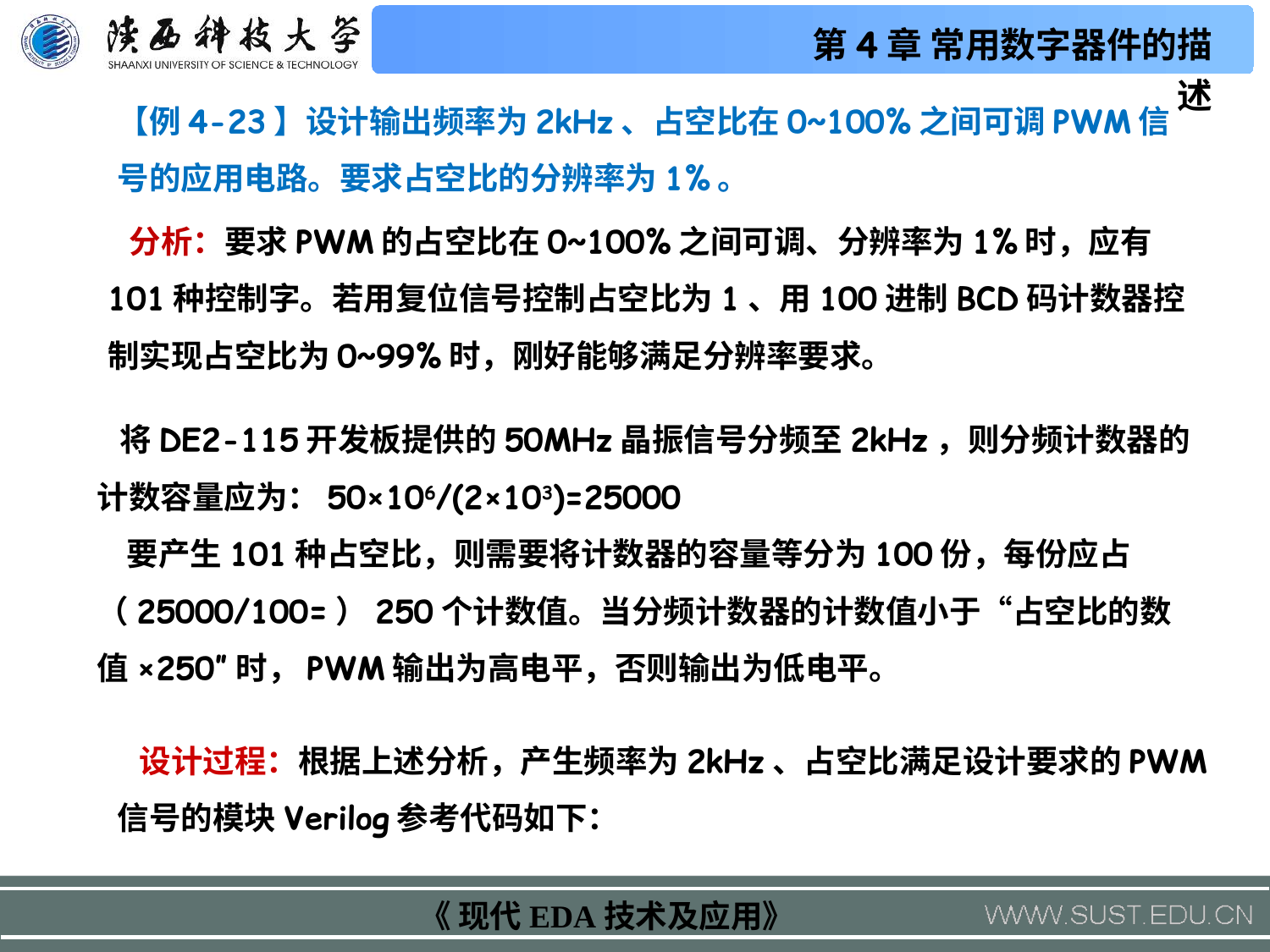

【例4-23】设计输出频率为2kHz、占空比在0~100%之间可调PWM信号的应用电路。要求占空比的分辨率为1%。
  分析：要求PWM的占空比在0~100%之间可调、分辨率为1%时，应有101种控制字。若用复位信号控制占空比为1、用100进制BCD码计数器控制实现占空比为0~99%时，刚好能够满足分辨率要求。
  将DE2-115开发板提供的50MHz晶振信号分频至2kHz，则分频计数器的计数容量应为：50×106/(2×103)=25000
   要产生101种占空比，则需要将计数器的容量等分为100份，每份应占       （25000/100=）250个计数值。当分频计数器的计数值小于“占空比的数值×250”时，PWM输出为高电平，否则输出为低电平。
  设计过程：根据上述分析，产生频率为2kHz、占空比满足设计要求的PWM信号的模块Verilog参考代码如下：